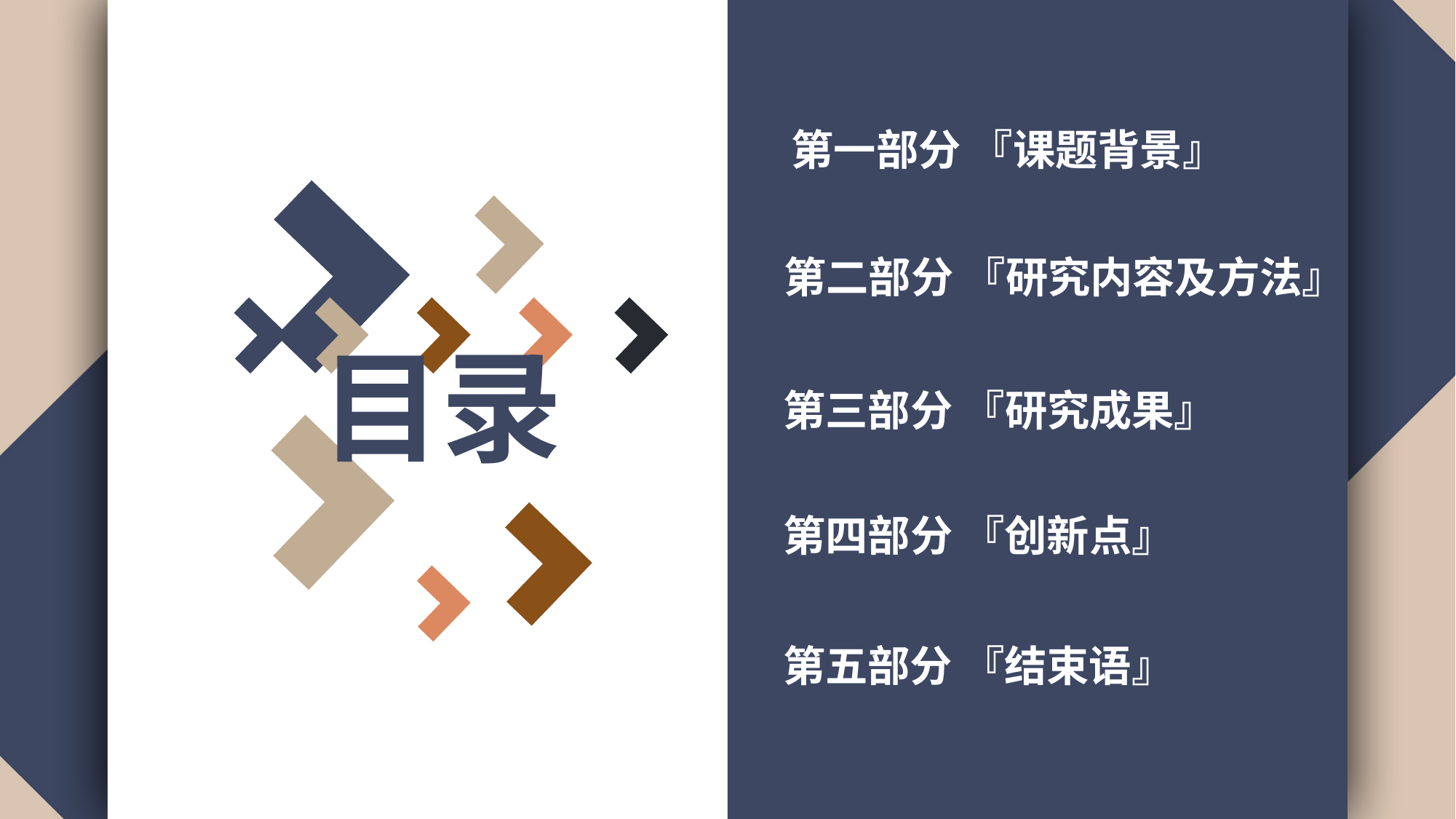

第一部分 『课题背景』

第二部分 『研究内容及方法』

目录
第三部分 『研究成果』

第四部分 『创新点』

第五部分 『结束语』